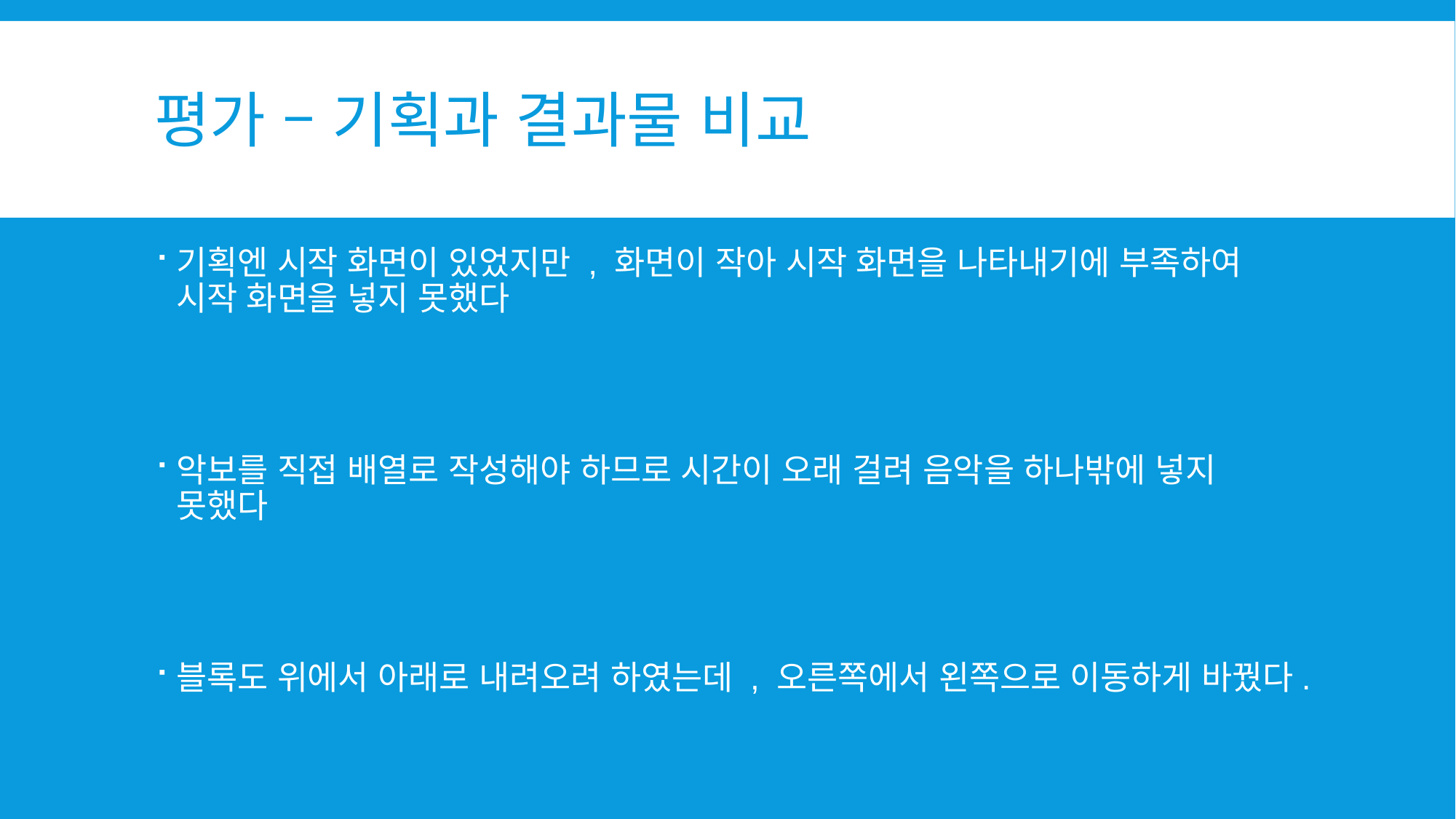

# 평가 – 기획과 결과물 비교
기획엔 시작 화면이 있었지만 , 화면이 작아 시작 화면을 나타내기에 부족하여 시작 화면을 넣지 못했다

악보를 직접 배열로 작성해야 하므로 시간이 오래 걸려 음악을 하나밖에 넣지 못했다

블록도 위에서 아래로 내려오려 하였는데 , 오른쪽에서 왼쪽으로 이동하게 바꿨다.